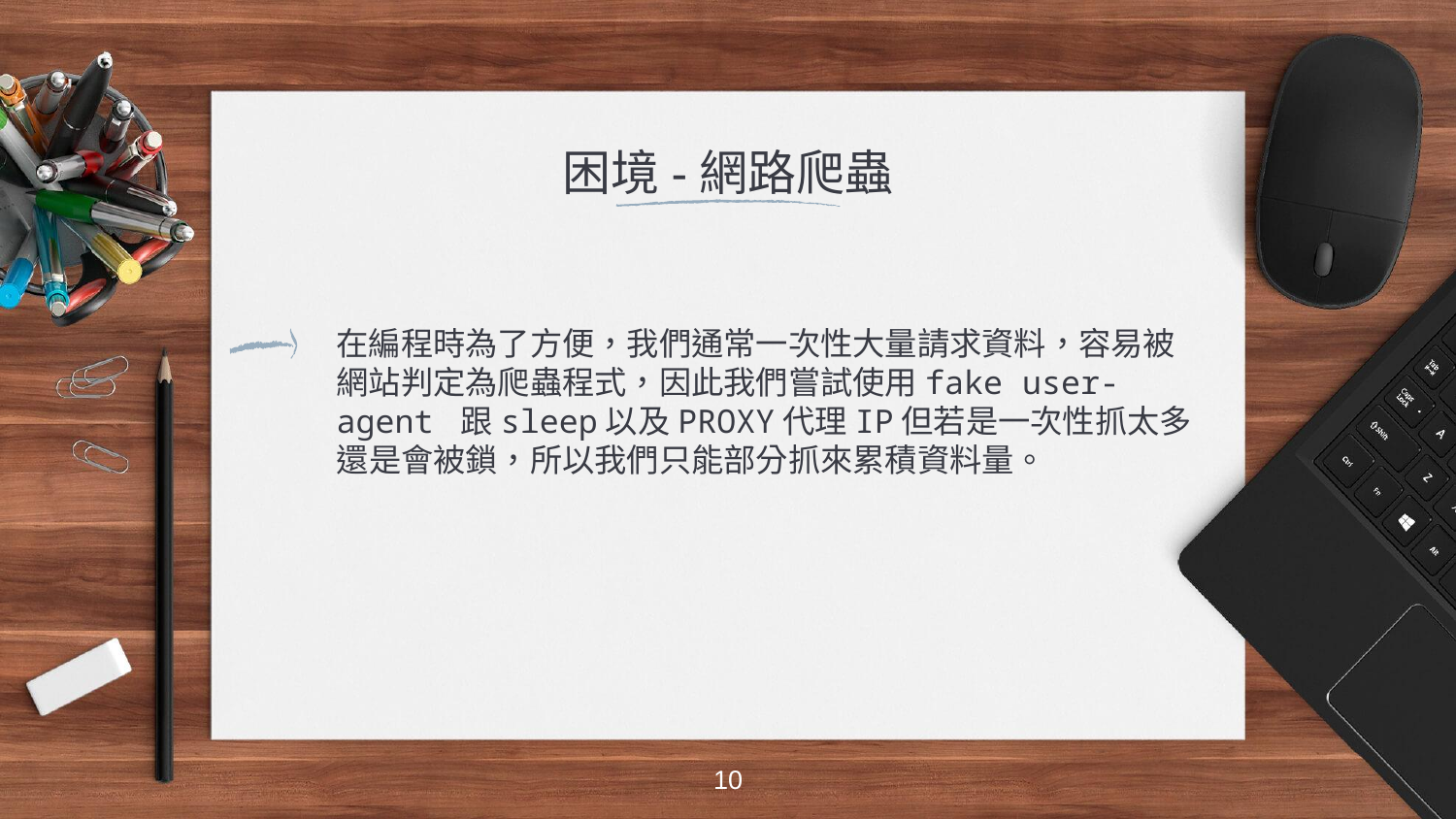

# 困境-網路爬蟲
在編程時為了方便，我們通常一次性大量請求資料，容易被網站判定為爬蟲程式，因此我們嘗試使用fake user-agent 跟sleep以及PROXY代理IP但若是一次性抓太多還是會被鎖，所以我們只能部分抓來累積資料量。

10